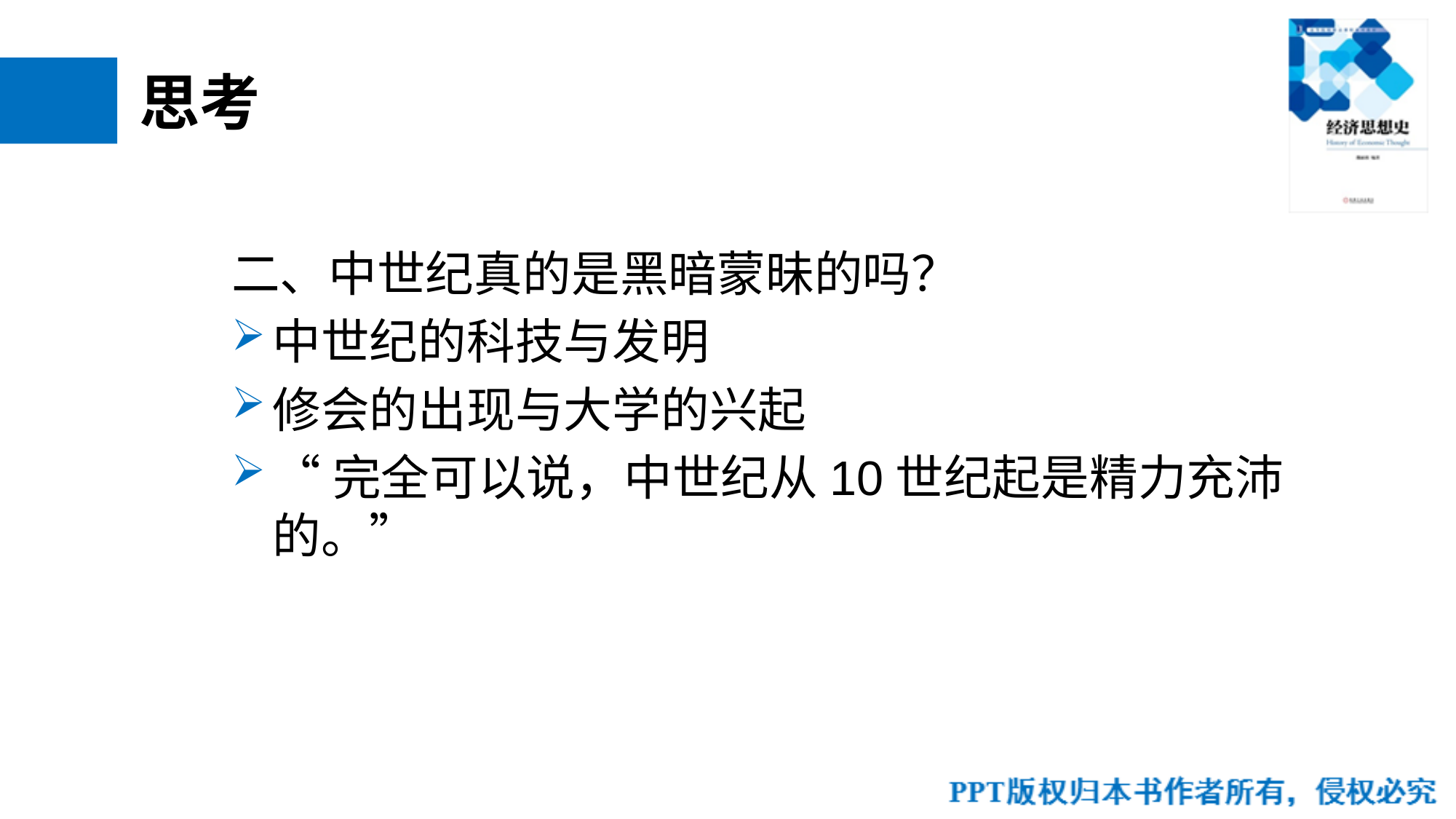

# 思考

二、中世纪真的是黑暗蒙昧的吗？
中世纪的科技与发明
修会的出现与大学的兴起
“完全可以说，中世纪从10世纪起是精力充沛的。”
34